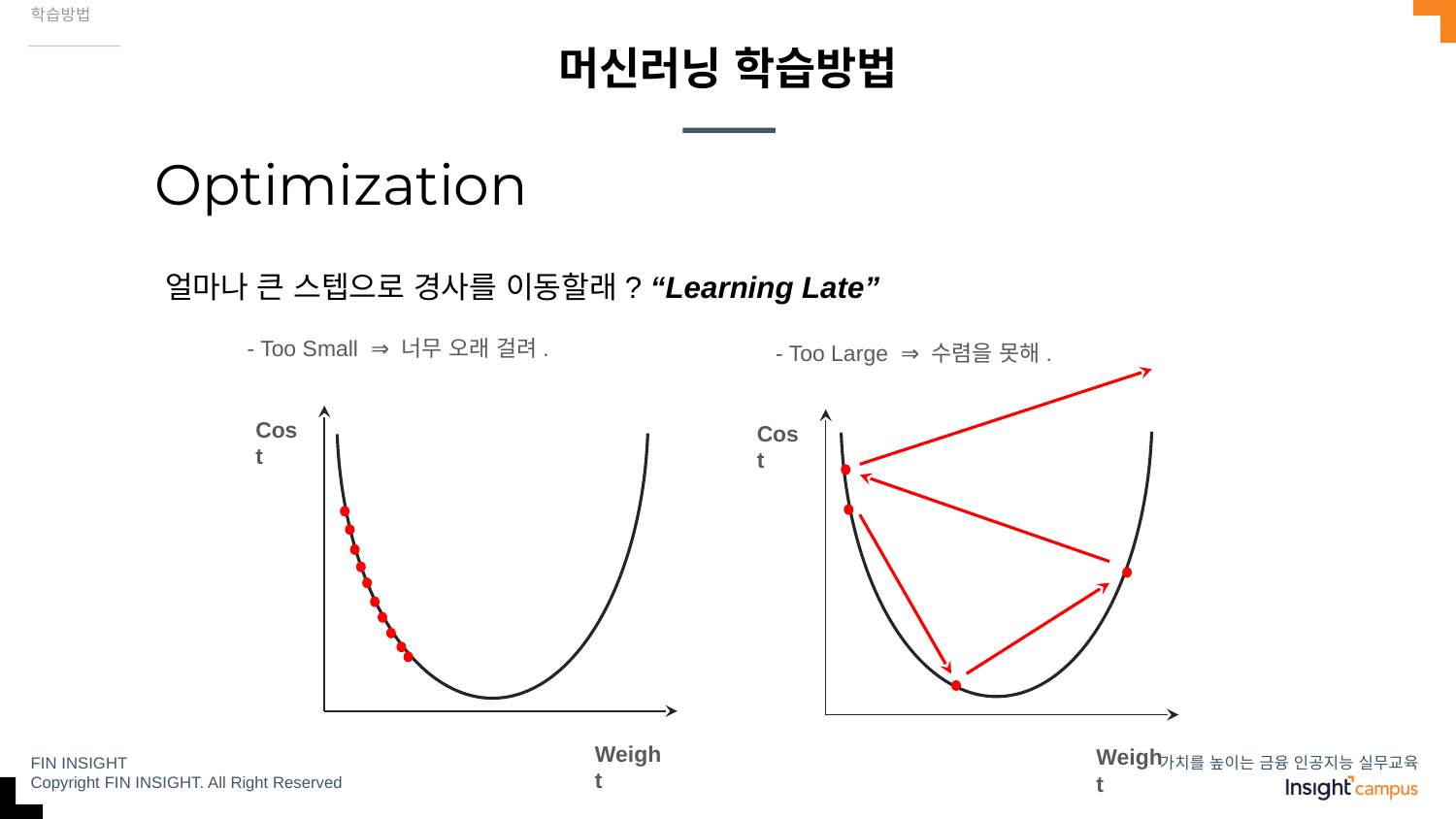

학습방법
# 머신러닝 학습방법

Optimization
얼마나 큰 스텝으로 경사를 이동할래? “Learning Late”
- Too Small  ⇒ 너무 오래 걸려.
- Too Large  ⇒ 수렴을 못해.
Cost
Cost

Weight
Weight